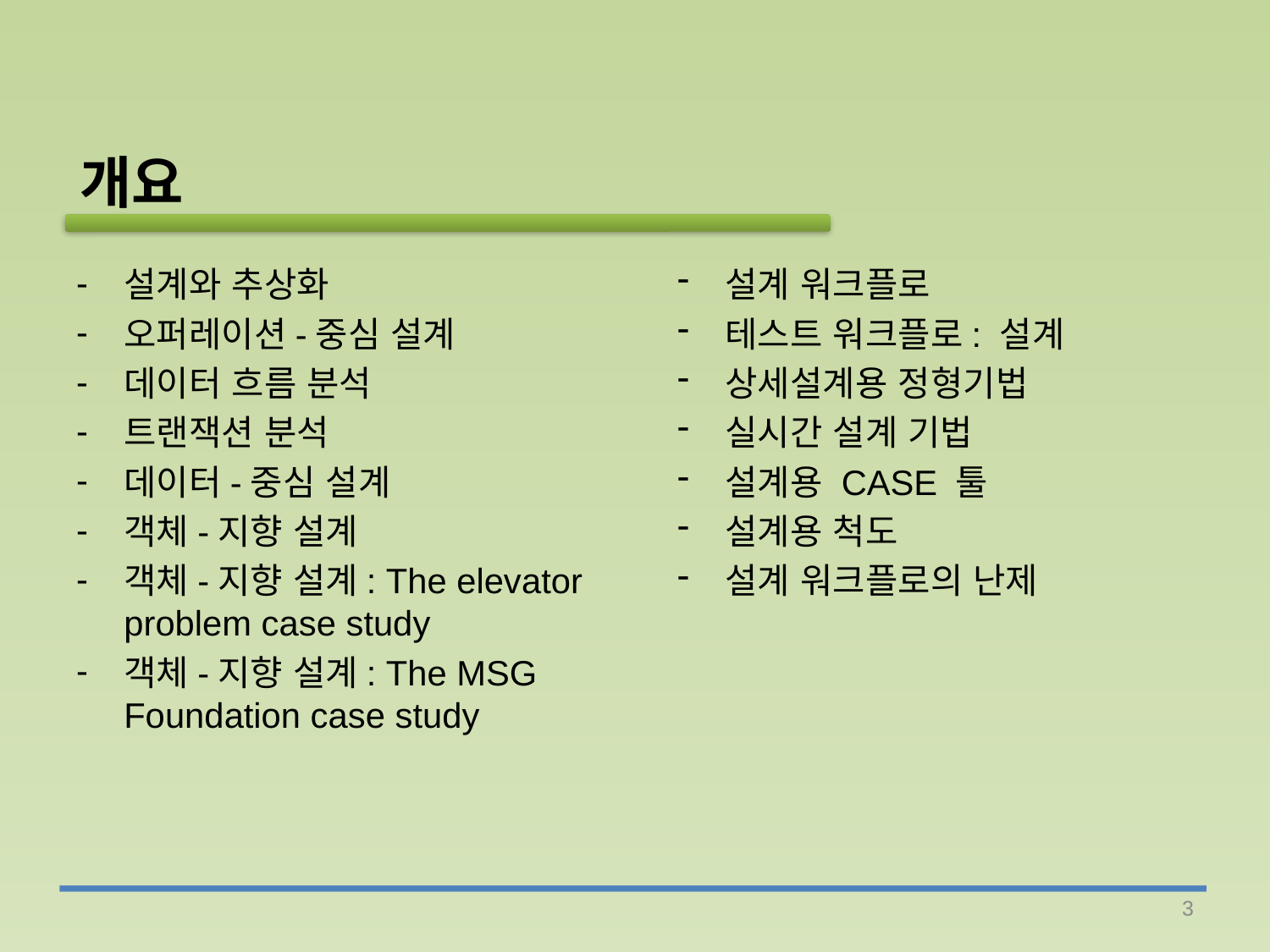

개요

설계와 추상화
오퍼레이션-중심 설계
데이터 흐름 분석
트랜잭션 분석
데이터-중심 설계
객체-지향 설계
객체-지향 설계: The elevator problem case study
객체-지향 설계: The MSG Foundation case study
설계 워크플로
테스트 워크플로: 설계
상세설계용 정형기법
실시간 설계 기법
설계용 CASE 툴
설계용 척도
설계 워크플로의 난제
3